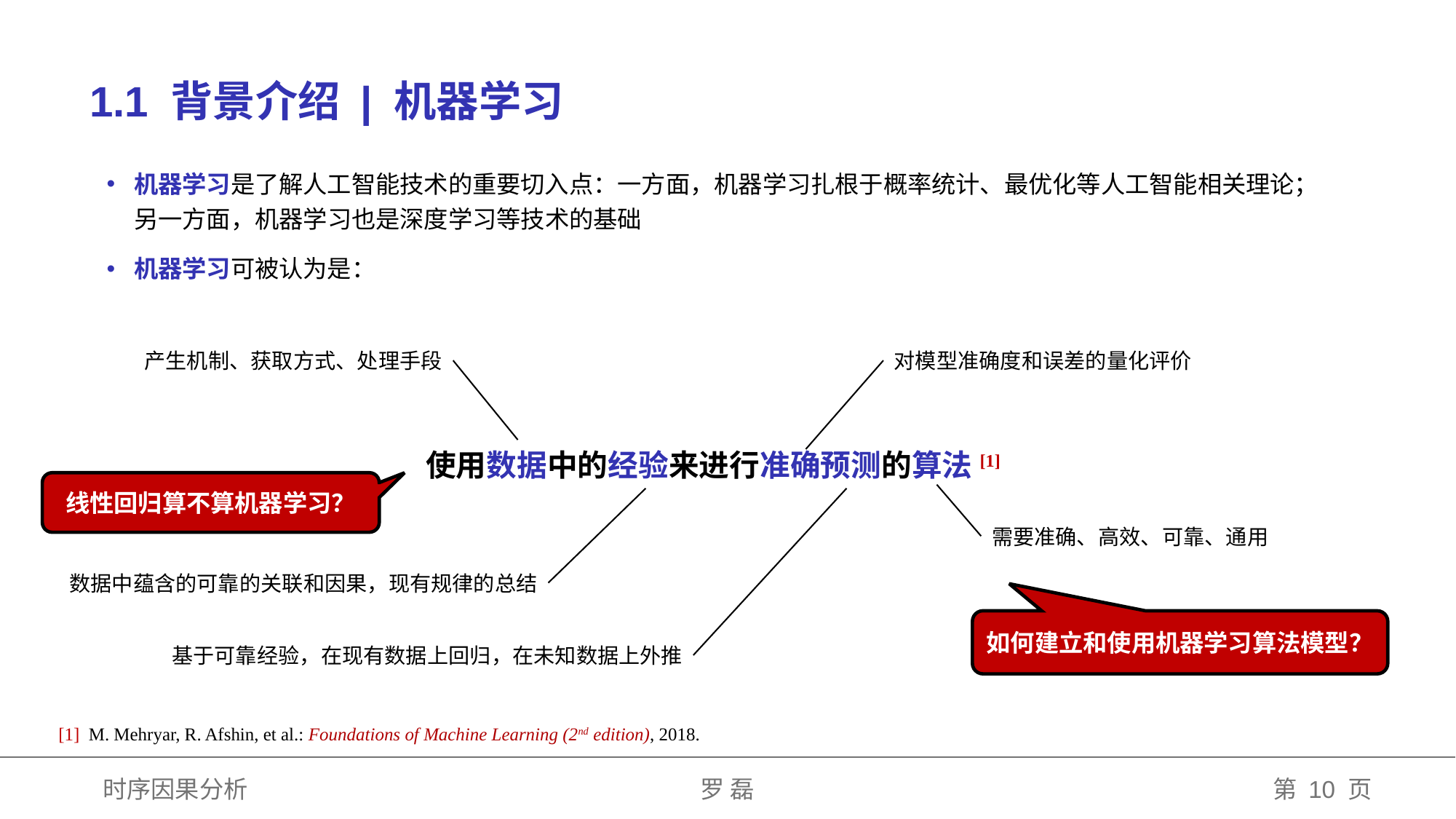

1.1 背景介绍 | 机器学习
机器学习是了解人工智能技术的重要切入点：一方面，机器学习扎根于概率统计、最优化等人工智能相关理论；另一方面，机器学习也是深度学习等技术的基础
机器学习可被认为是：
产生机制、获取方式、处理手段
对模型准确度和误差的量化评价
使用数据中的经验来进行准确预测的算法[1]
线性回归算不算机器学习？
需要准确、高效、可靠、通用
数据中蕴含的可靠的关联和因果，现有规律的总结
如何建立和使用机器学习算法模型？
基于可靠经验，在现有数据上回归，在未知数据上外推
[1]  M. Mehryar, R. Afshin, et al.: Foundations of Machine Learning (2nd edition), 2018.